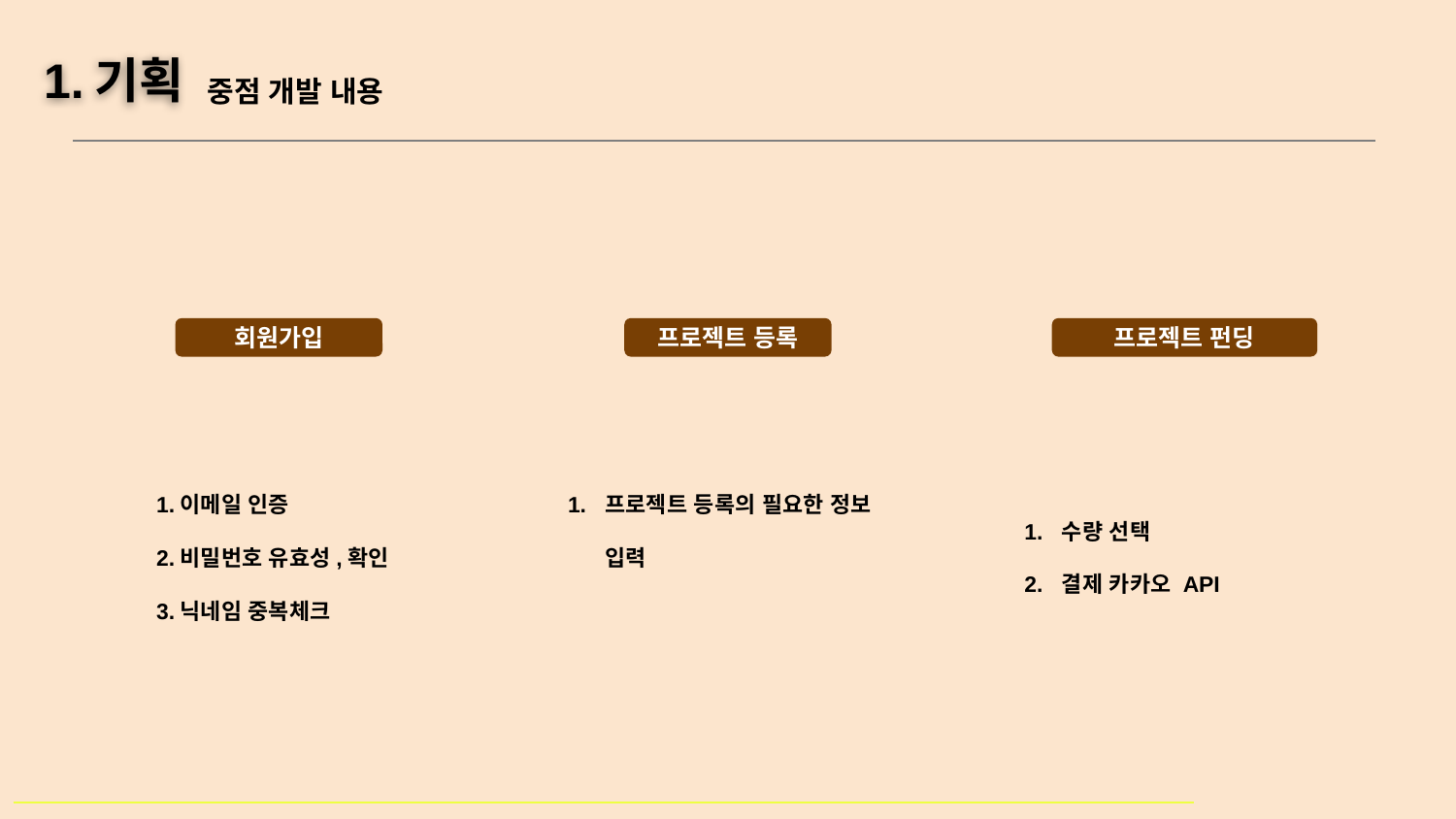

중점 개발 내용
기획
프로젝트 등록
회원가입
프로젝트 펀딩
1.이메일 인증
2.비밀번호 유효성,확인
3.닉네임 중복체크
프로젝트 등록의 필요한 정보 입력

수량 선택
결제 카카오 API